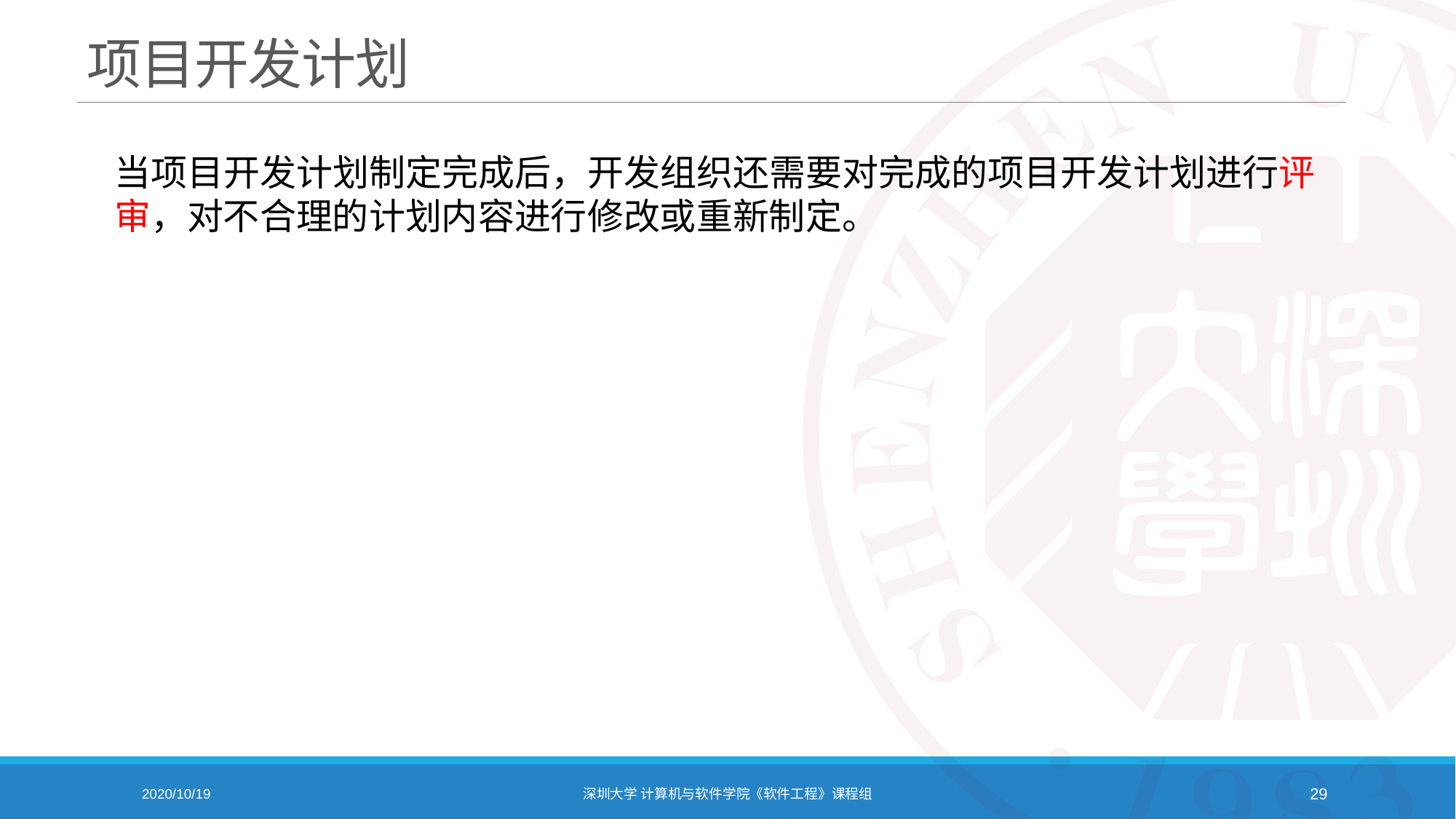

# 项目开发计划
当项目开发计划制定完成后，开发组织还需要对完成的项目开发计划进行评审，对不合理的计划内容进行修改或重新制定。
2020/10/19
深圳大学 计算机与软件学院《软件工程》课程组
29